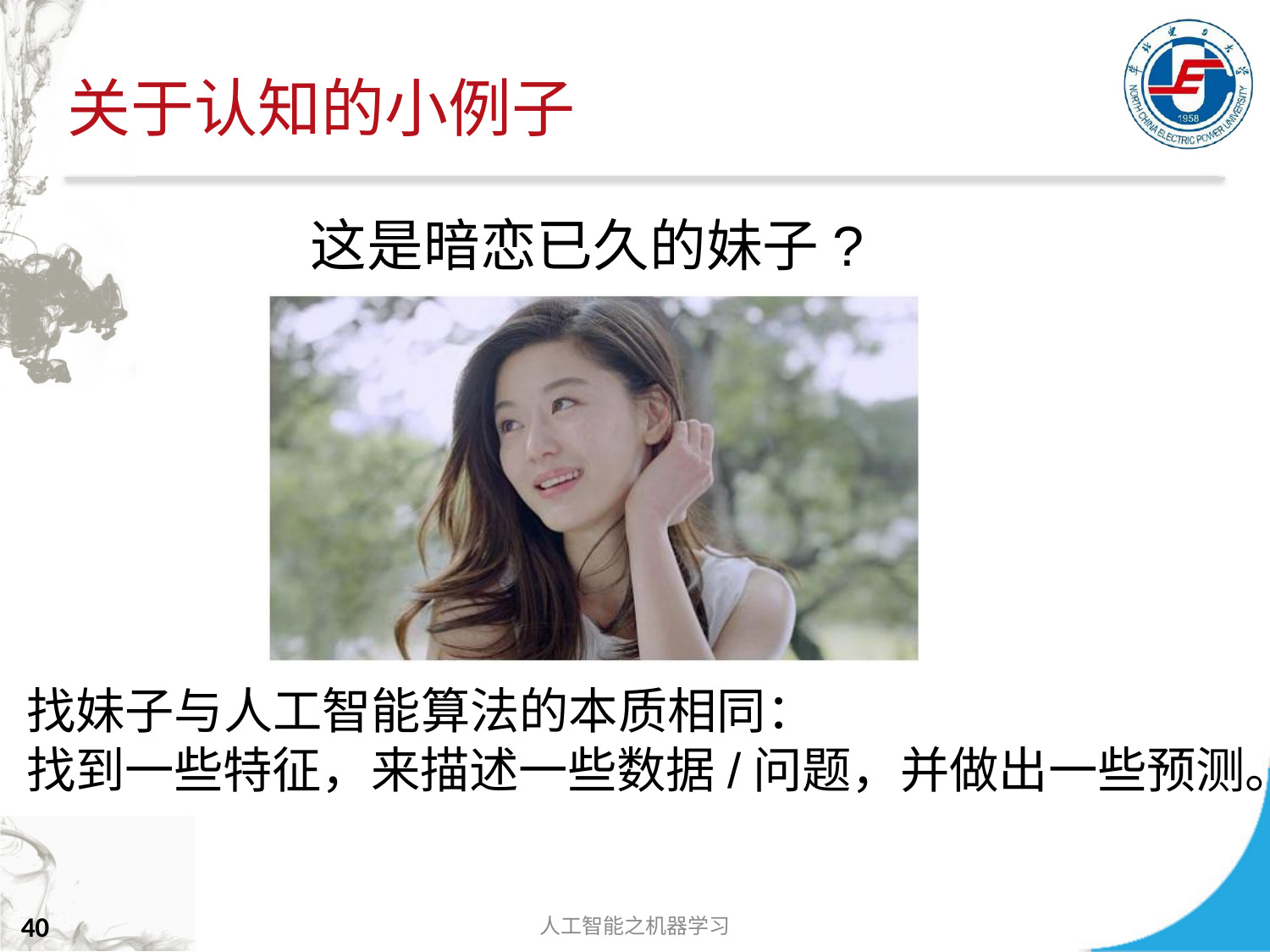

# 关于认知的小例子
这是暗恋已久的妹子?

找妹子与人工智能算法的本质相同：
找到一些特征，来描述一些数据/问题，并做出一些预测。
人工智能之机器学习
40